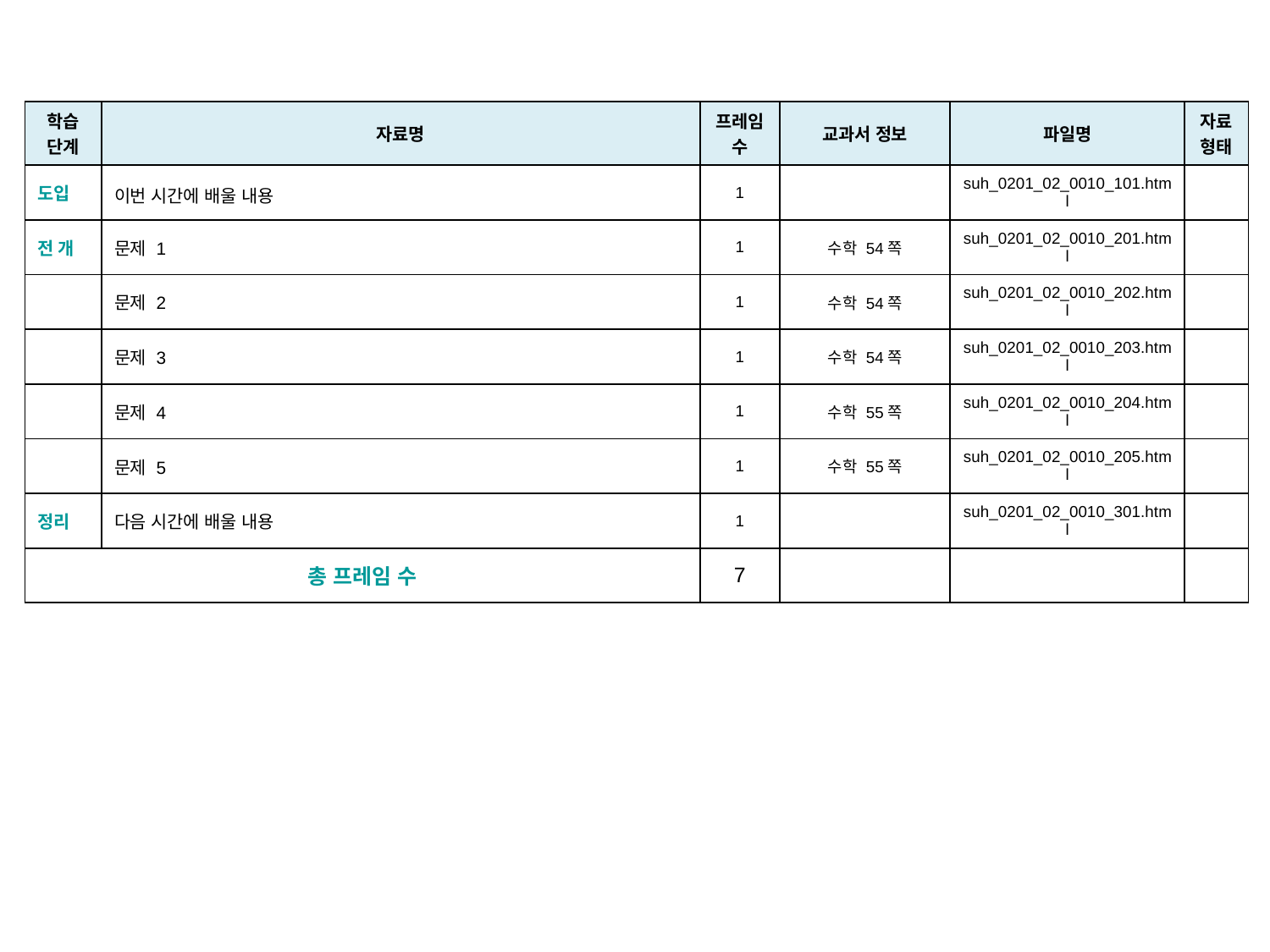

| 학습 단계 | 자료명 | 프레임 수 | 교과서 정보 | 파일명 | 자료 형태 |
| --- | --- | --- | --- | --- | --- |
| 도입 | 이번 시간에 배울 내용 | 1 |  | suh\_0201\_02\_0010\_101.html |  |
| 전 개 | 문제 1 | 1 | 수학 54쪽 | suh\_0201\_02\_0010\_201.html |  |
|  | 문제 2 | 1 | 수학 54쪽 | suh\_0201\_02\_0010\_202.html |  |
|  | 문제 3 | 1 | 수학 54쪽 | suh\_0201\_02\_0010\_203.html |  |
|  | 문제 4 | 1 | 수학 55쪽 | suh\_0201\_02\_0010\_204.html |  |
|  | 문제 5 | 1 | 수학 55쪽 | suh\_0201\_02\_0010\_205.html |  |
| 정리 | 다음 시간에 배울 내용 | 1 |  | suh\_0201\_02\_0010\_301.html |  |
| 총 프레임 수 |  | 7 |  |  |  |